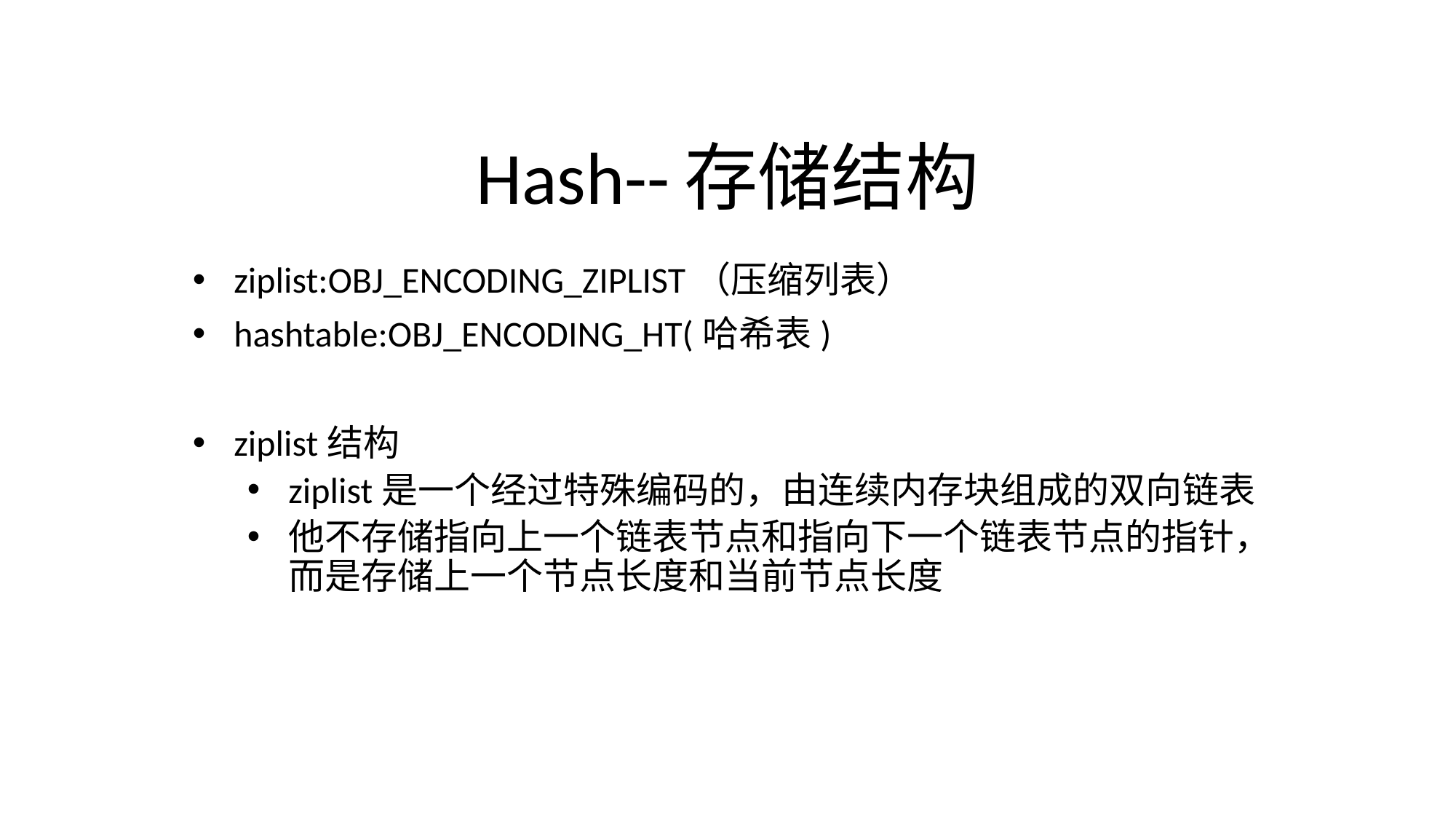

# Hash--存储结构
ziplist:OBJ_ENCODING_ZIPLIST（压缩列表）
hashtable:OBJ_ENCODING_HT(哈希表)

ziplist结构
ziplist是一个经过特殊编码的，由连续内存块组成的双向链表
他不存储指向上一个链表节点和指向下一个链表节点的指针，而是存储上一个节点长度和当前节点长度